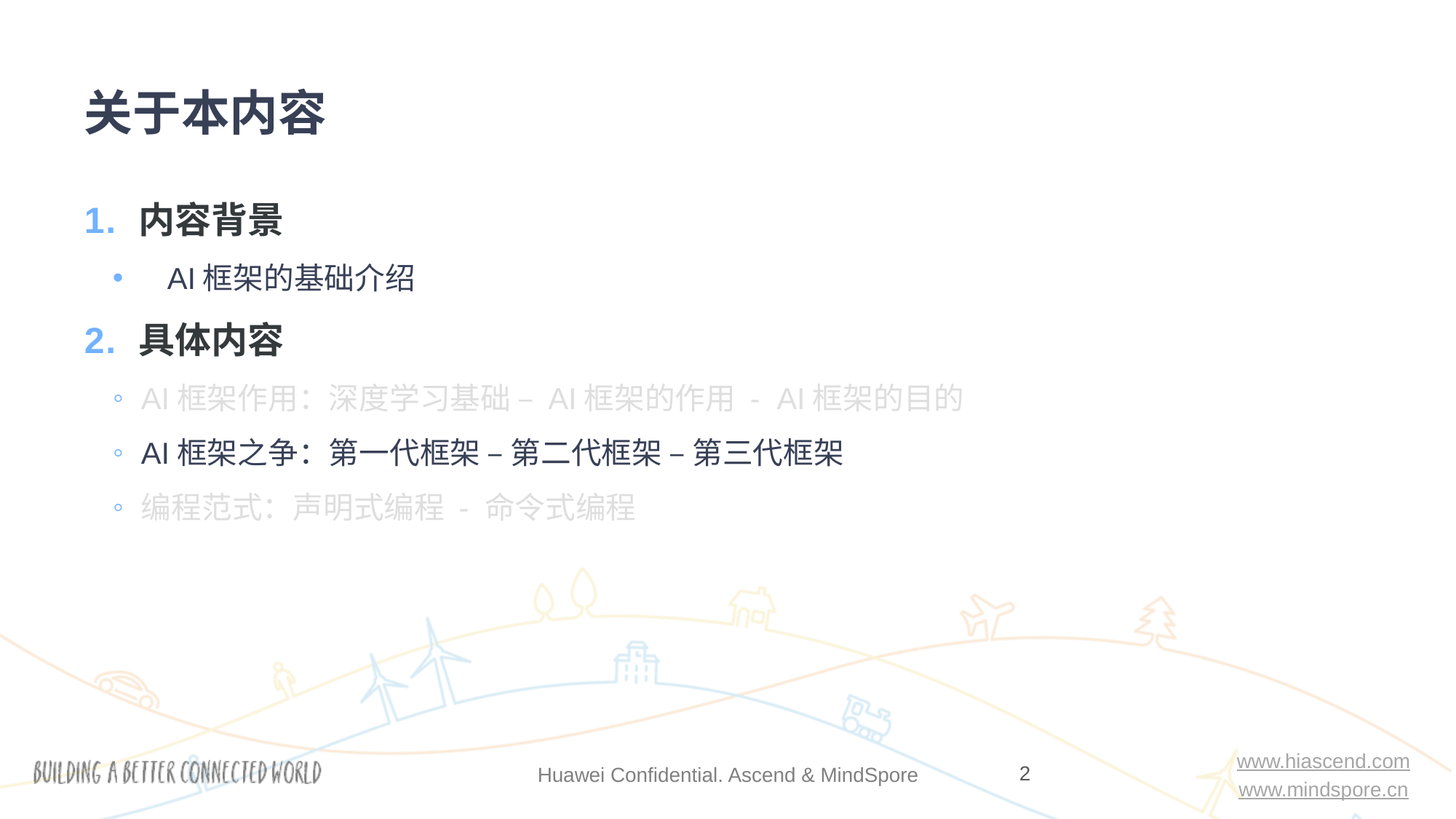

关于本内容
内容背景
AI框架的基础介绍
具体内容
AI框架作用：深度学习基础 – AI框架的作用 -  AI框架的目的
AI框架之争：第一代框架 – 第二代框架 – 第三代框架
编程范式：声明式编程 - 命令式编程